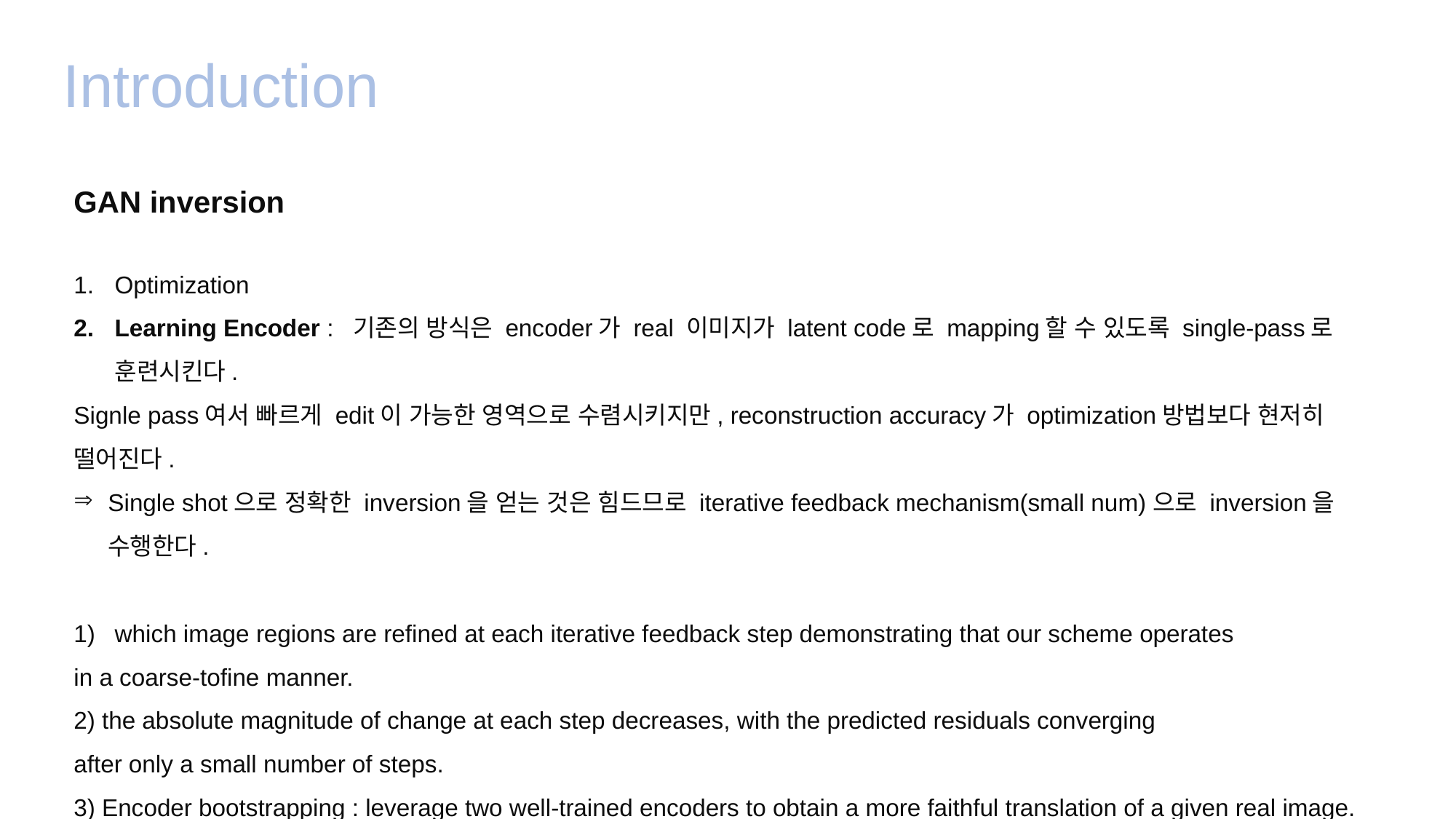

Introduction
GAN inversion

Optimization
Learning Encoder :  기존의 방식은 encoder가 real 이미지가 latent code로 mapping할 수 있도록 single-pass로 훈련시킨다.
Signle pass여서 빠르게 edit이 가능한 영역으로 수렴시키지만, reconstruction accuracy가 optimization방법보다 현저히 떨어진다.
Single shot으로 정확한 inversion을 얻는 것은 힘드므로 iterative feedback mechanism(small num)으로 inversion을 수행한다.

which image regions are refined at each iterative feedback step demonstrating that our scheme operates
in a coarse-tofine manner.
2) the absolute magnitude of change at each step decreases, with the predicted residuals converging
after only a small number of steps.
3) Encoder bootstrapping : leverage two well-trained encoders to obtain a more faithful translation of a given real image.